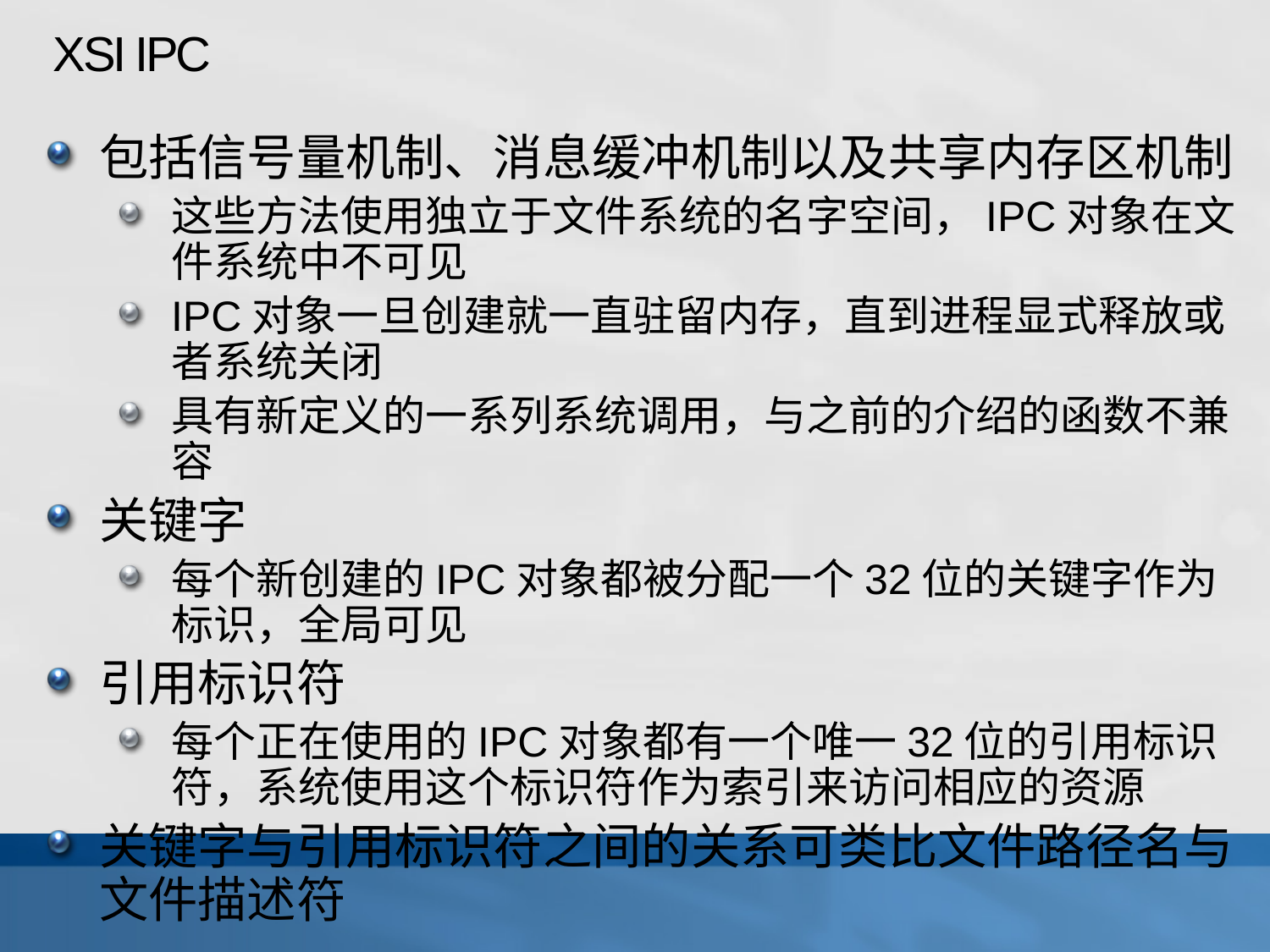

# XSI IPC

包括信号量机制、消息缓冲机制以及共享内存区机制
这些方法使用独立于文件系统的名字空间，IPC对象在文件系统中不可见
IPC对象一旦创建就一直驻留内存，直到进程显式释放或者系统关闭
具有新定义的一系列系统调用，与之前的介绍的函数不兼容
关键字
每个新创建的IPC对象都被分配一个32位的关键字作为标识，全局可见
引用标识符
每个正在使用的IPC对象都有一个唯一32位的引用标识符，系统使用这个标识符作为索引来访问相应的资源
关键字与引用标识符之间的关系可类比文件路径名与文件描述符